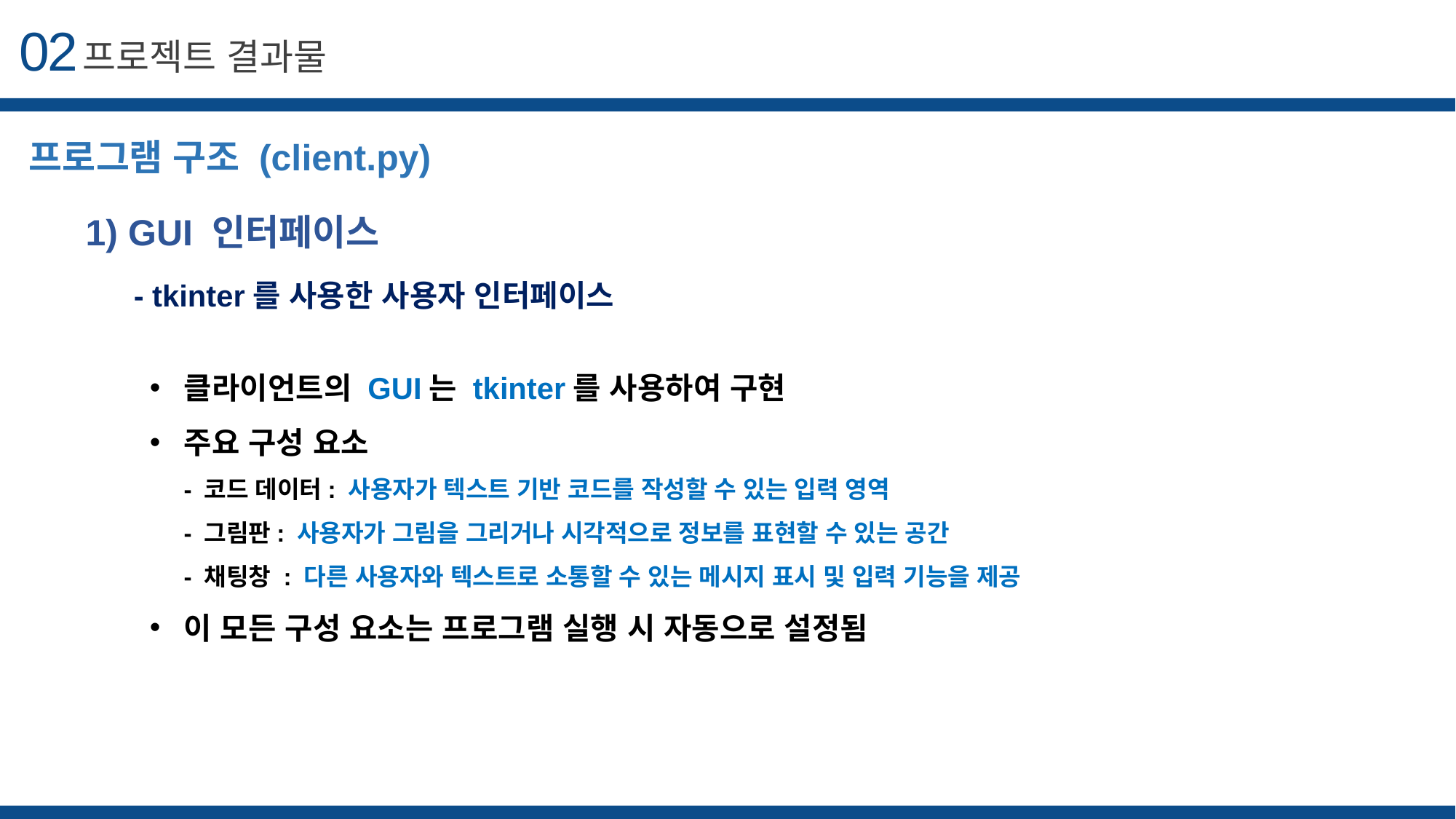

02
프로젝트 결과물

프로그램 구조 (client.py)
1) GUI 인터페이스
- tkinter를 사용한 사용자 인터페이스
클라이언트의 GUI는 tkinter를 사용하여 구현
주요 구성 요소
- 코드 데이터: 사용자가 텍스트 기반 코드를 작성할 수 있는 입력 영역
- 그림판: 사용자가 그림을 그리거나 시각적으로 정보를 표현할 수 있는 공간
- 채팅창 : 다른 사용자와 텍스트로 소통할 수 있는 메시지 표시 및 입력 기능을 제공
이 모든 구성 요소는 프로그램 실행 시 자동으로 설정됨